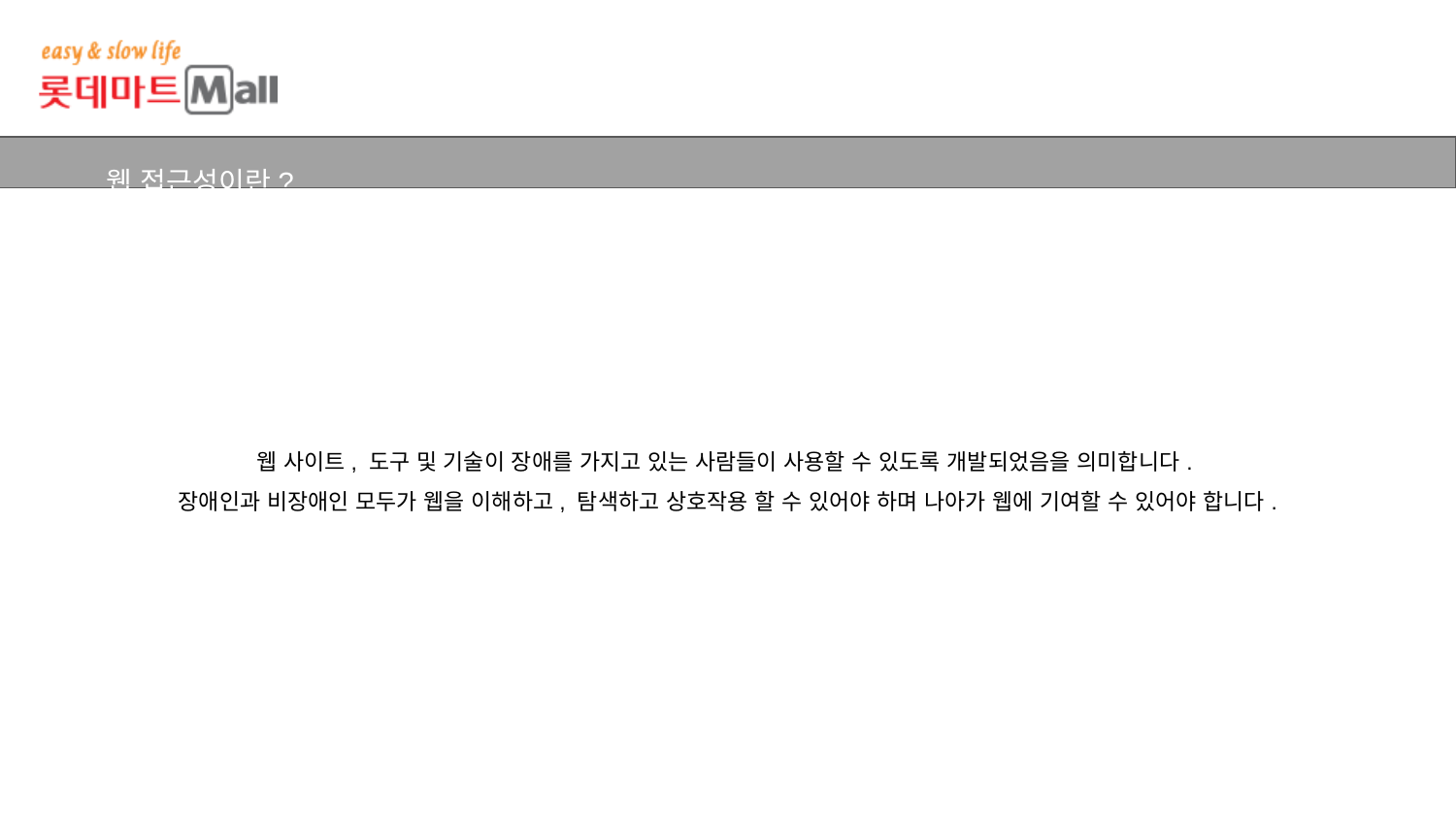

웹 접근성이란?

웹 사이트, 도구 및 기술이 장애를 가지고 있는 사람들이 사용할 수 있도록 개발되었음을 의미합니다.
장애인과 비장애인 모두가 웹을 이해하고, 탐색하고 상호작용 할 수 있어야 하며 나아가 웹에 기여할 수 있어야 합니다.